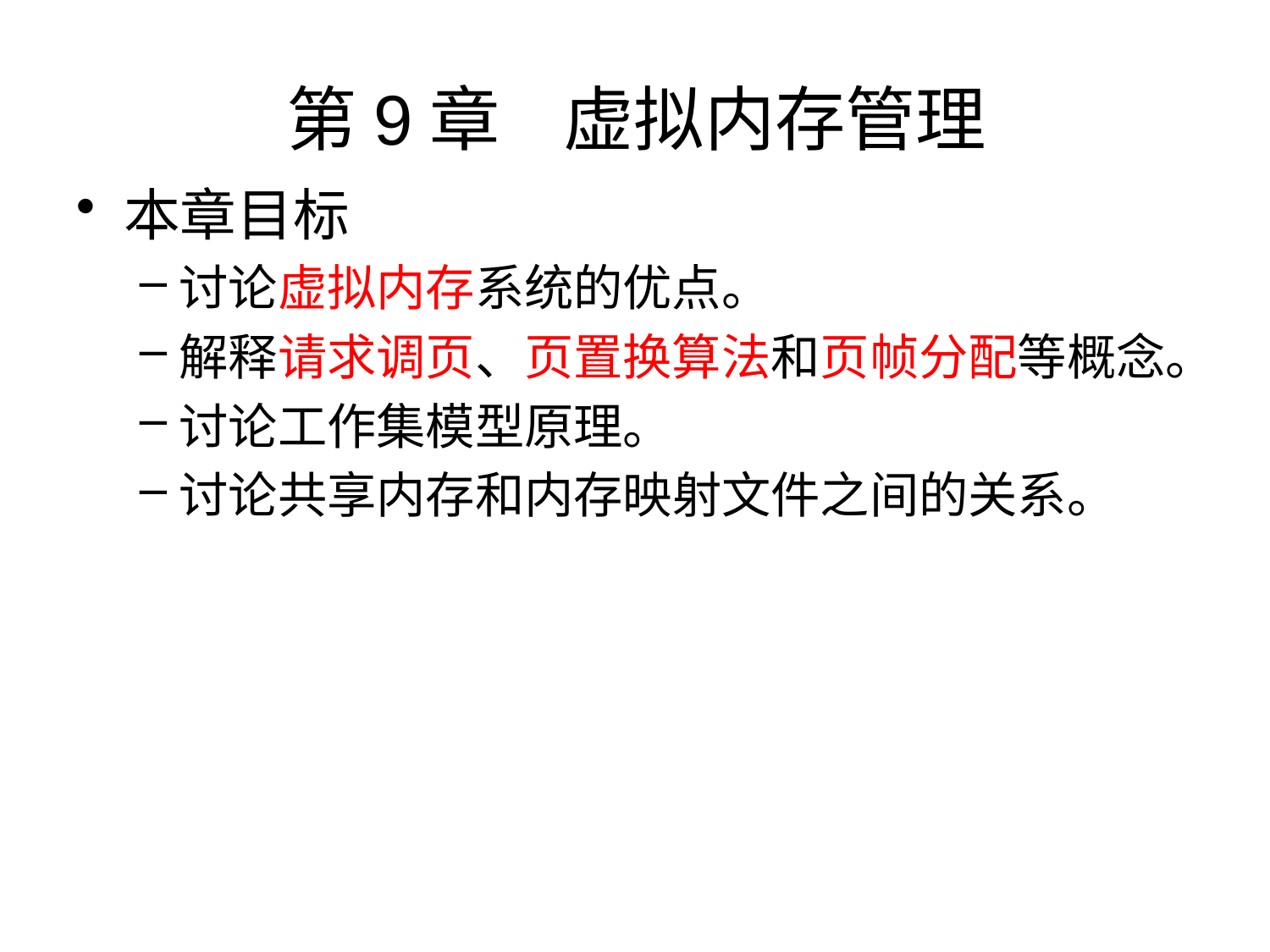

# 第9章    虚拟内存管理
本章目标
讨论虚拟内存系统的优点。
解释请求调页、页置换算法和页帧分配等概念。
讨论工作集模型原理。
讨论共享内存和内存映射文件之间的关系。